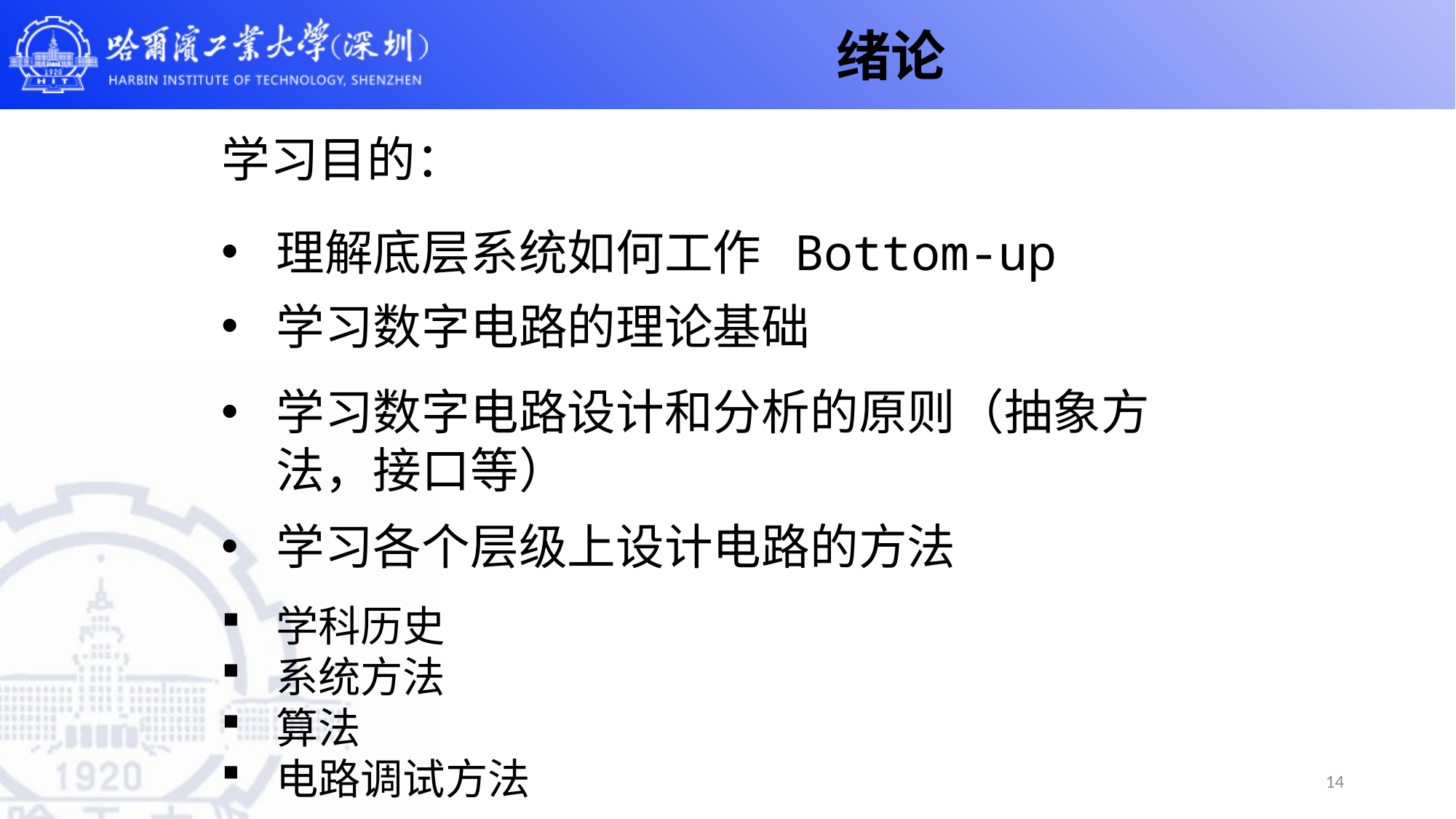

绪论
学习目的：
理解底层系统如何工作  Bottom-up
学习数字电路的理论基础
学习数字电路设计和分析的原则（抽象方法，接口等）
学习各个层级上设计电路的方法
学科历史
系统方法
算法
电路调试方法
14